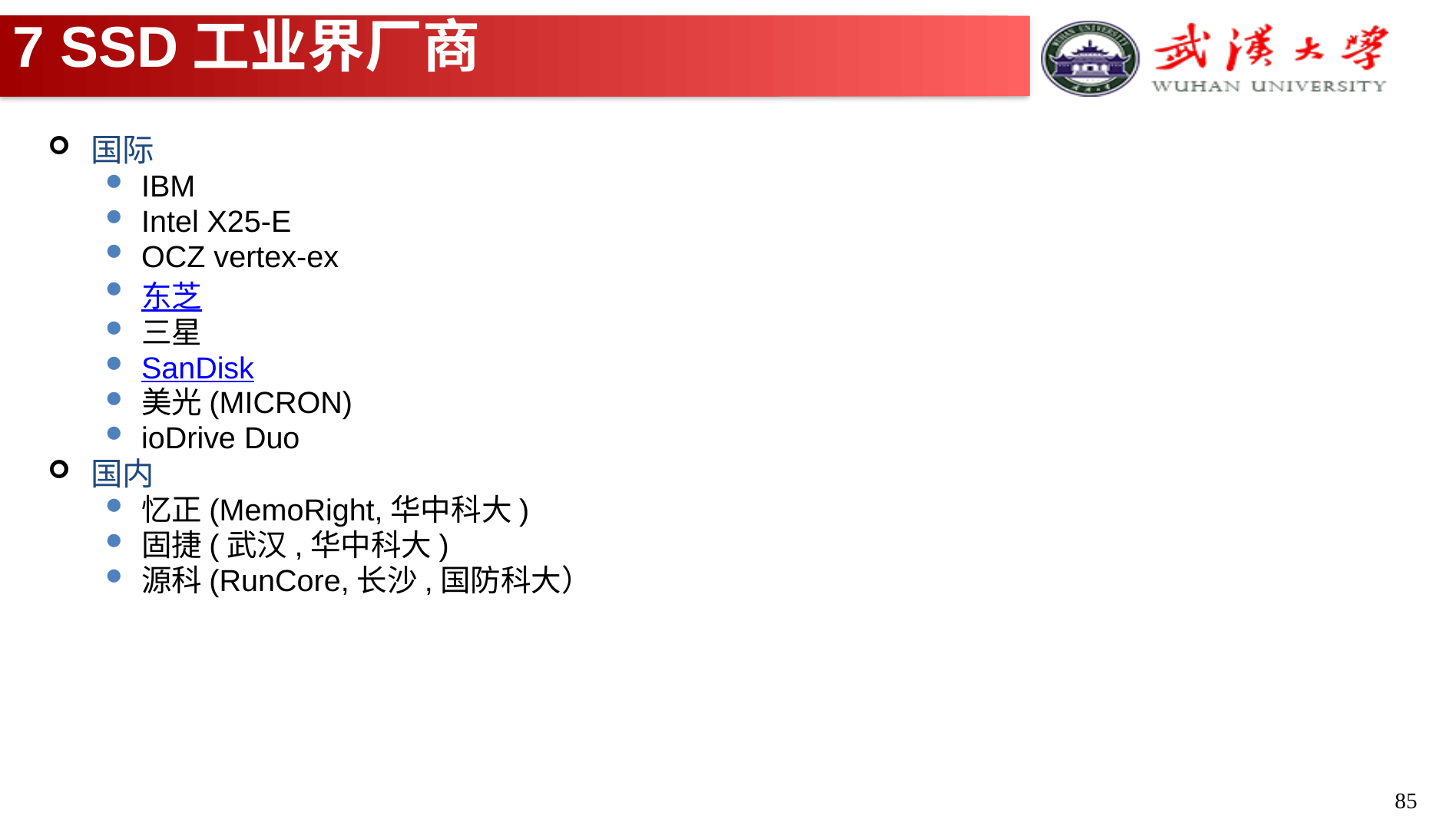

# 7 SSD工业界厂商
国际
IBM
Intel X25-E
OCZ vertex-ex
东芝
三星
SanDisk
美光(MICRON)
ioDrive Duo
国内
忆正(MemoRight,华中科大)
固捷(武汉,华中科大)
源科(RunCore,长沙,国防科大）